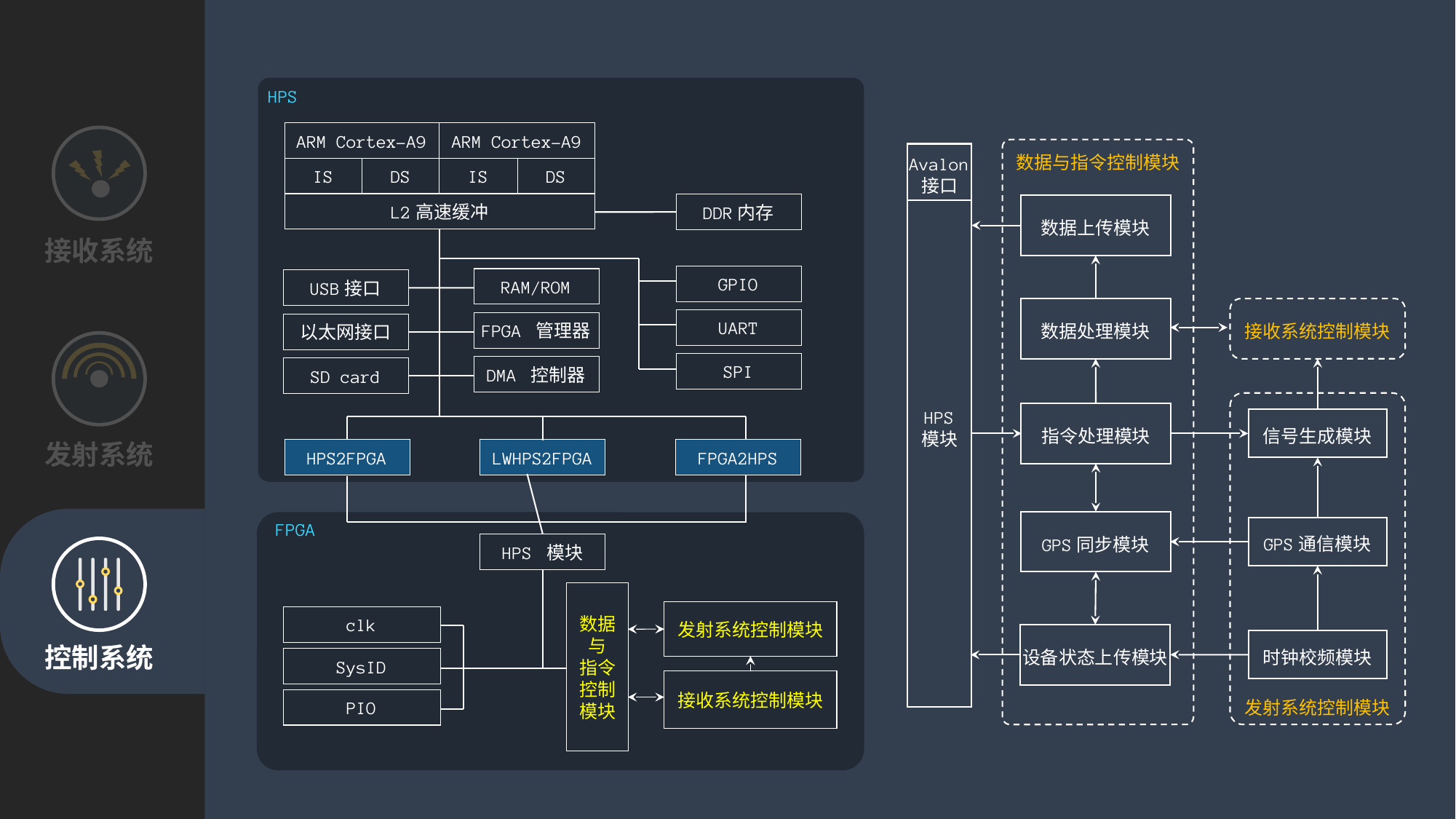

HPS

ARM Cortex-A9
ARM Cortex-A9

数据与指令控制模块
Avalon
接口
HPS
模块
数据上传模块
数据处理模块
接收系统控制模块

指令处理模块
信号生成模块
GPS同步模块
GPS通信模块
设备状态上传模块
时钟校频模块
发射系统控制模块
IS
DS
IS
DS
L2高速缓冲
DDR内存
接收系统
GPIO
RAM/ROM
USB接口

UART
FPGA 管理器
以太网接口

SPI
DMA 控制器
SD card

发射系统
HPS2FPGA
LWHPS2FPGA
FPGA2HPS

FPGA
HPS 模块

数据
与
指令
控制
模块
发射系统控制模块
clk
控制系统
SysID
接收系统控制模块
PIO